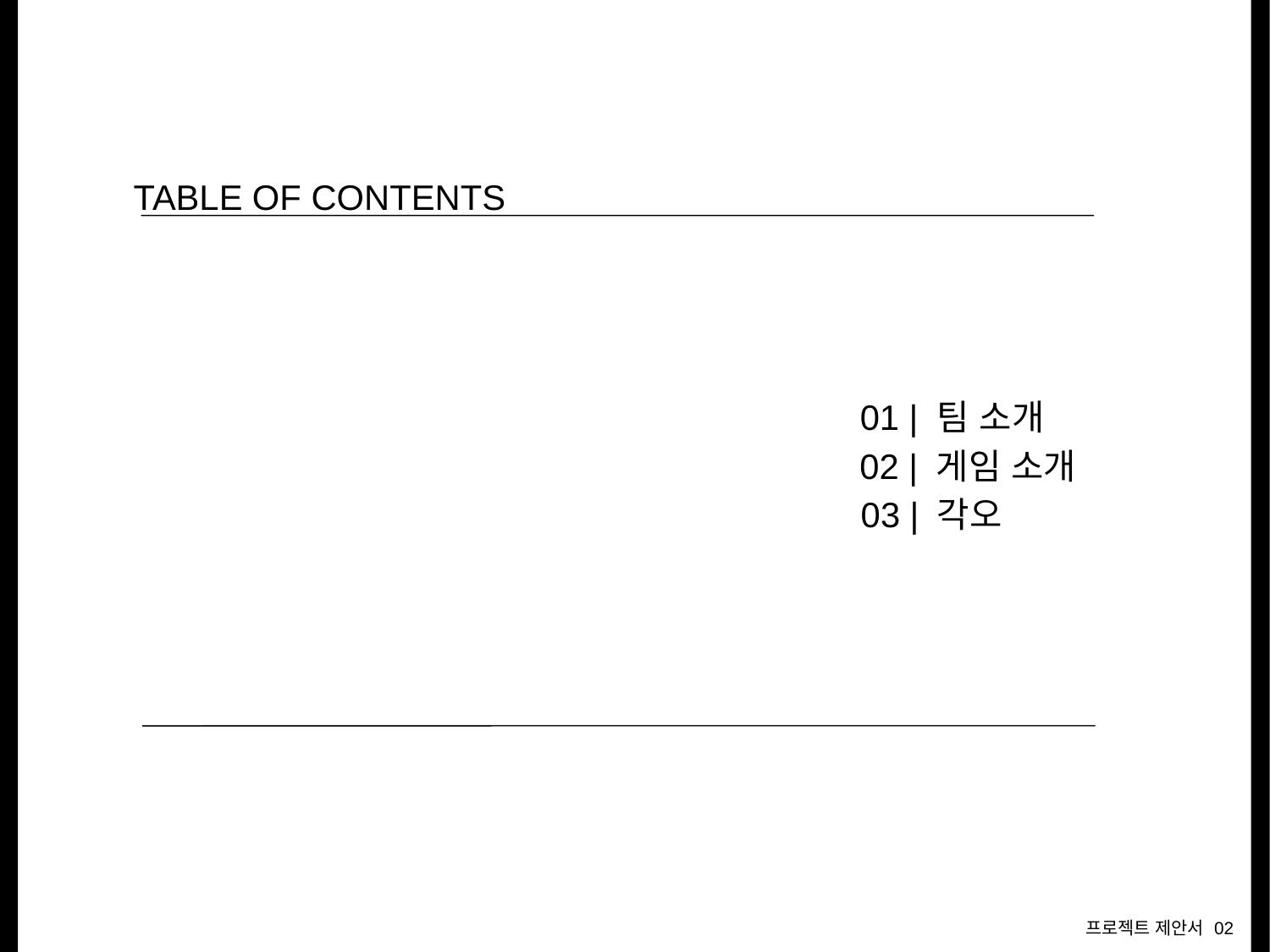

TABLE OF CONTENTS
01 | 팀 소개
02 | 게임 소개
03 | 각오
02
프로젝트 제안서